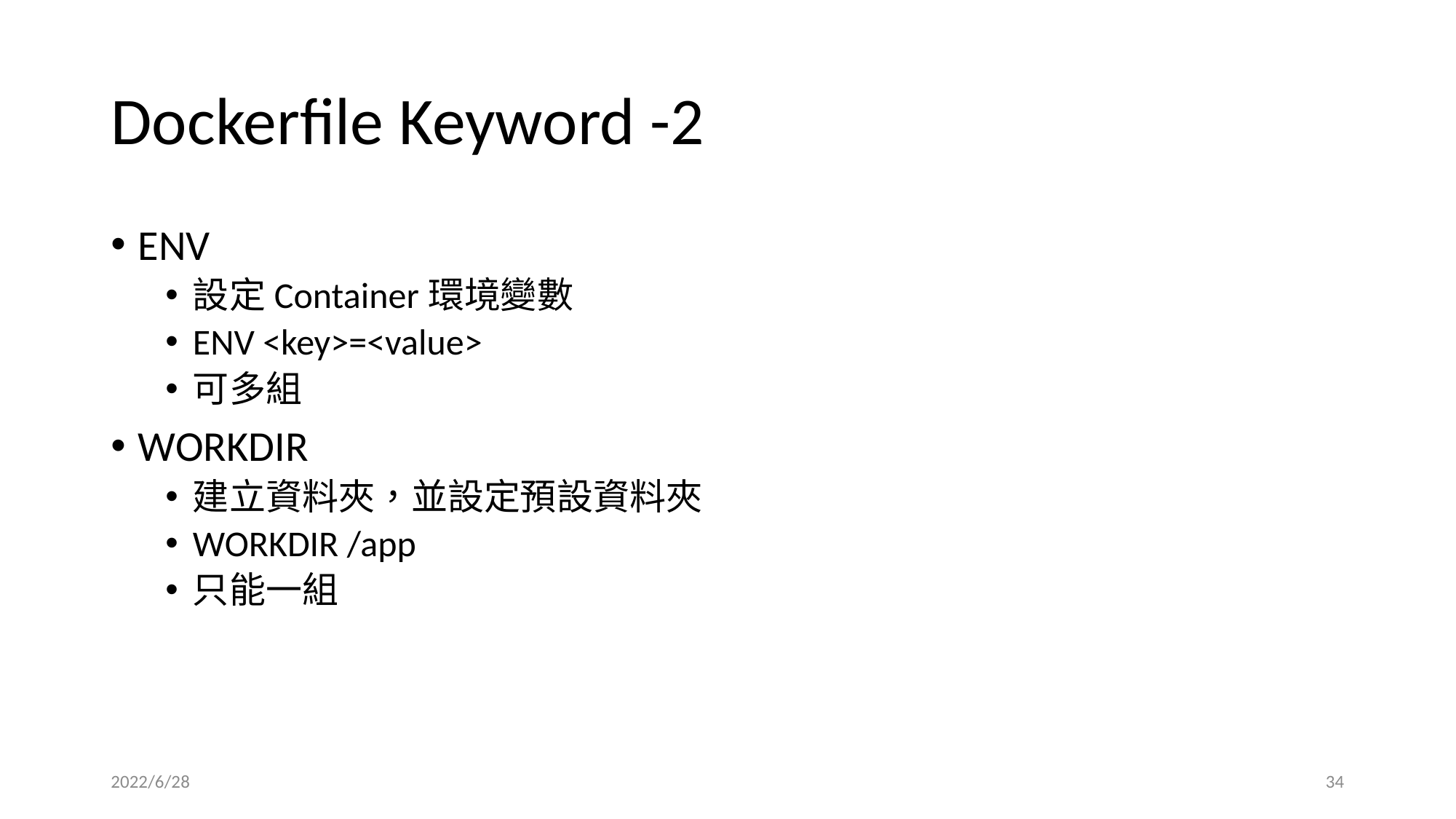

# Dockerfile Keyword -2
ENV
設定Container環境變數
ENV <key>=<value>
可多組
WORKDIR
建立資料夾，並設定預設資料夾
WORKDIR /app
只能一組

2022/6/28
34